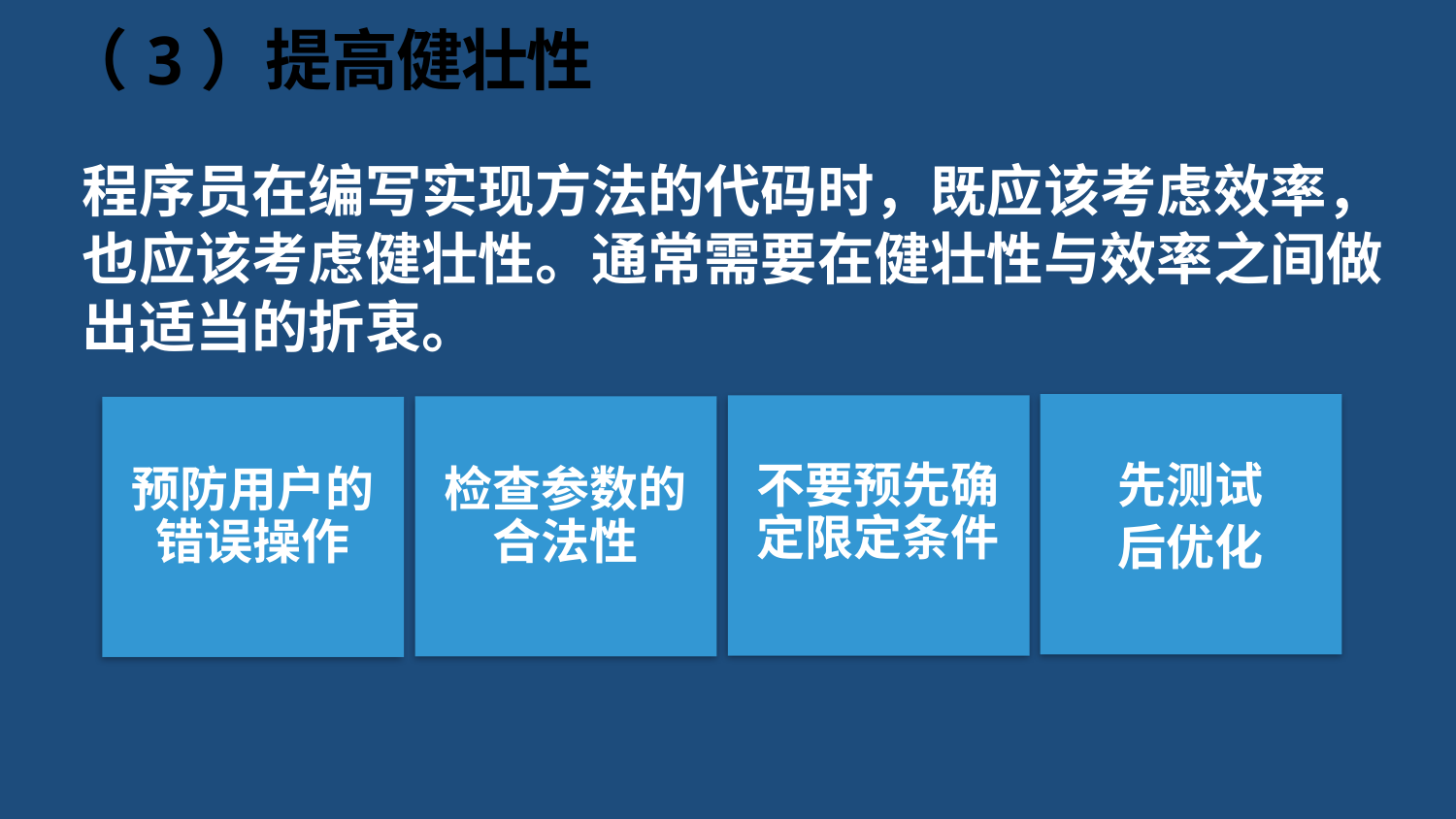

# （3）提高健壮性
程序员在编写实现方法的代码时，既应该考虑效率，也应该考虑健壮性。通常需要在健壮性与效率之间做出适当的折衷。

先测试
后优化

不要预先确定限定条件

检查参数的合法性

预防用户的错误操作